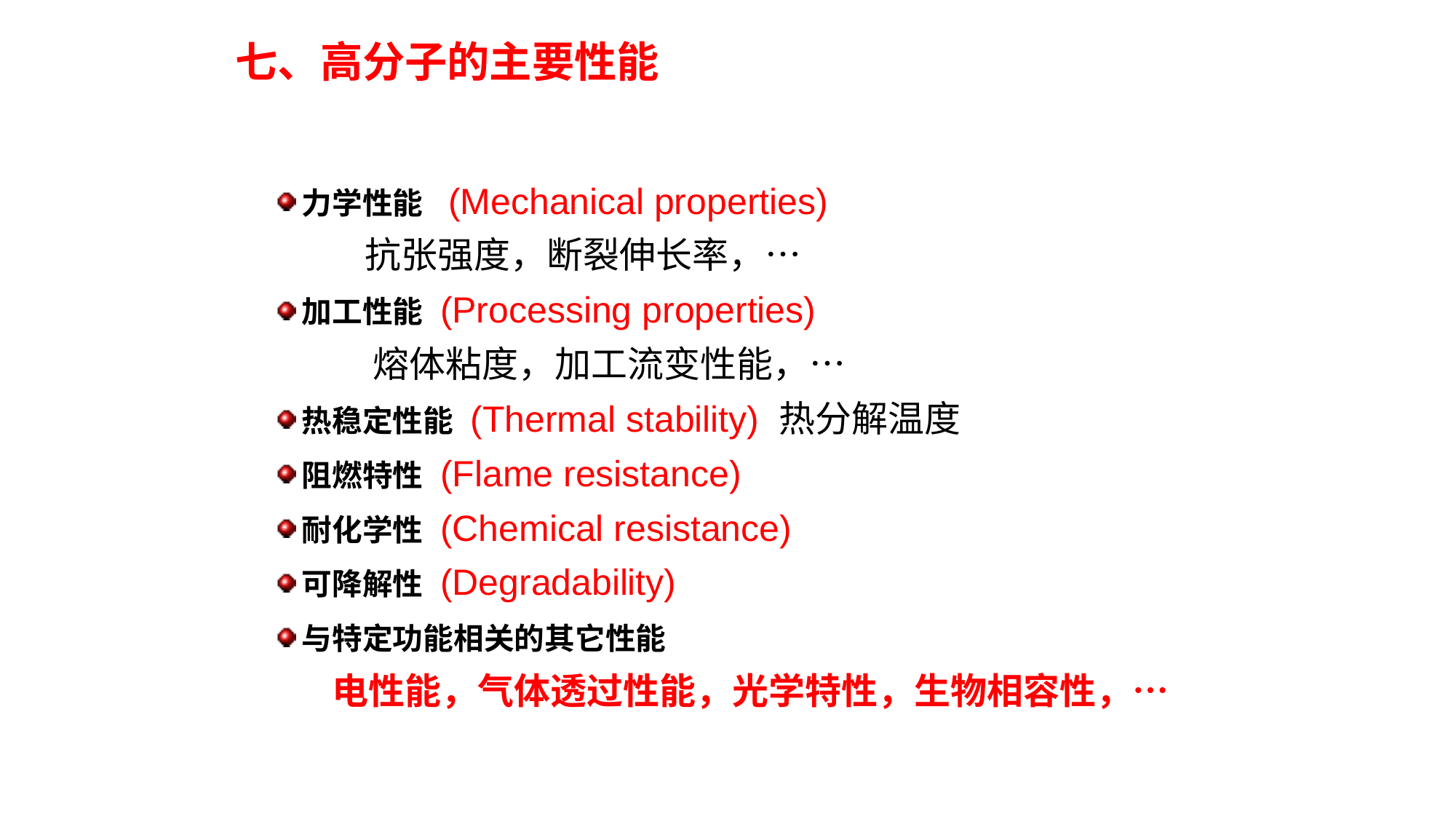

# 七、高分子的主要性能
力学性能  (Mechanical properties)
          抗张强度，断裂伸长率，…
加工性能 (Processing properties)
           熔体粘度，加工流变性能，…
热稳定性能 (Thermal stability) 热分解温度
阻燃特性 (Flame resistance)
耐化学性 (Chemical resistance)
可降解性 (Degradability)
与特定功能相关的其它性能
      电性能，气体透过性能，光学特性，生物相容性，…
93